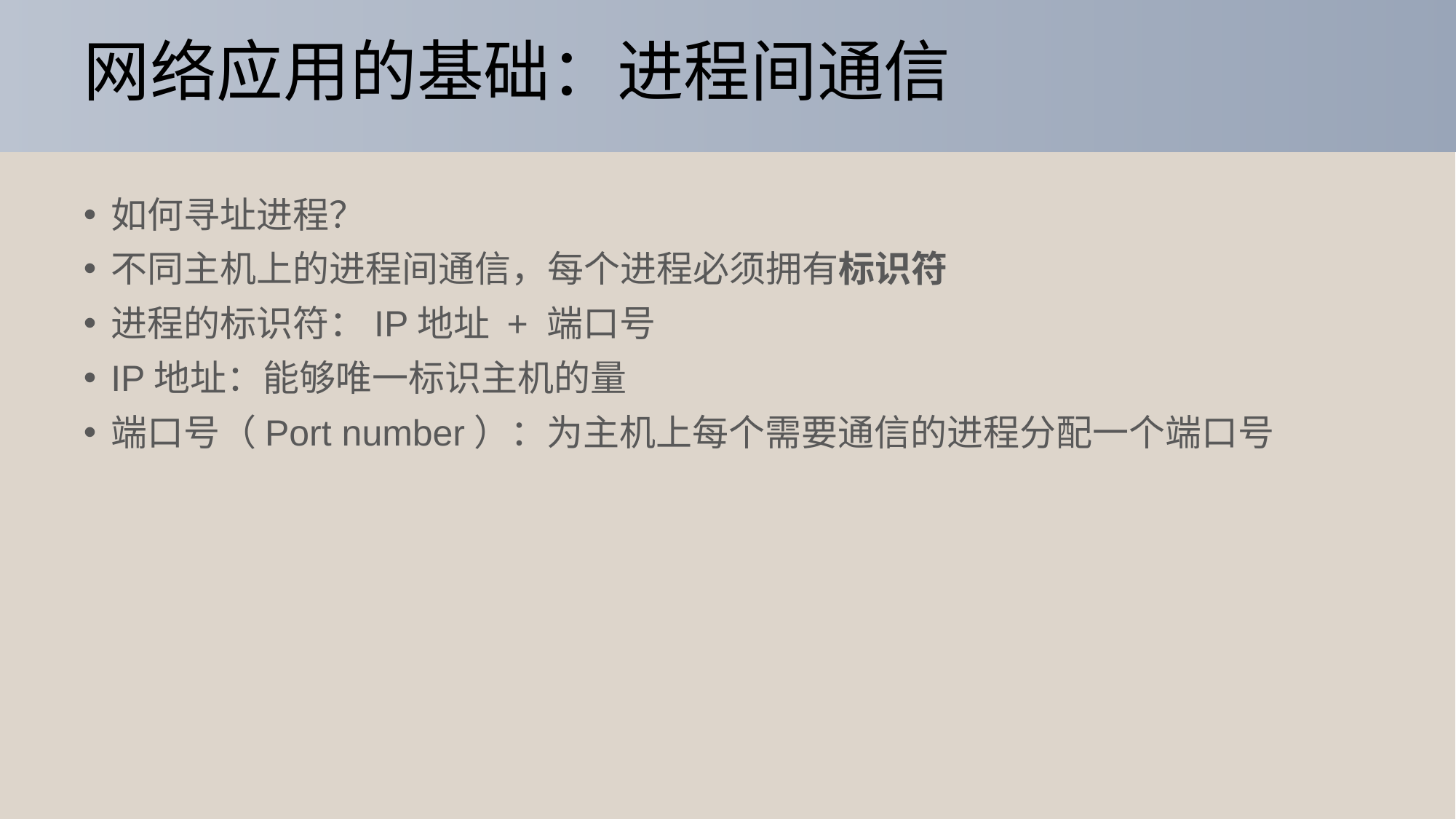

# 网络应用的基础：进程间通信
如何寻址进程？
不同主机上的进程间通信，每个进程必须拥有标识符
进程的标识符：IP地址 + 端口号
IP地址：能够唯一标识主机的量
端口号（Port number）：为主机上每个需要通信的进程分配一个端口号